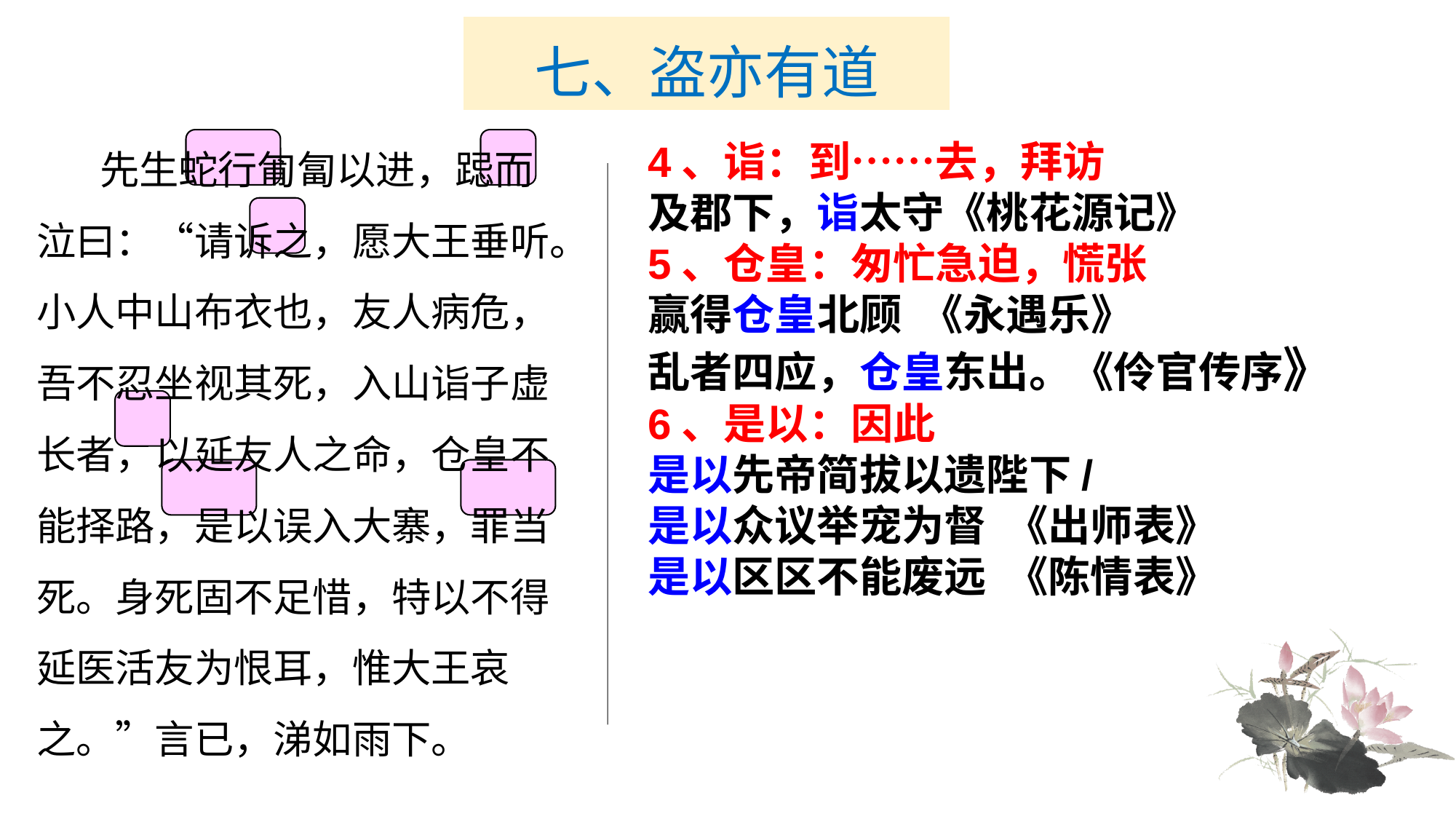

# 七、盗亦有道
　　先生蛇行匍匐以进，跽而泣曰：“请诉之，愿大王垂听。小人中山布衣也，友人病危，吾不忍坐视其死，入山诣子虚长者，以延友人之命，仓皇不能择路，是以误入大寨，罪当死。身死固不足惜，特以不得延医活友为恨耳，惟大王哀之。”言已，涕如雨下。

4、诣：到……去，拜访
及郡下，诣太守《桃花源记》
5、仓皇：匆忙急迫，慌张
赢得仓皇北顾  《永遇乐》
乱者四应，仓皇东出。《伶官传序》
6、是以：因此
是以先帝简拔以遗陛下/
是以众议举宠为督  《出师表》
是以区区不能废远  《陈情表》